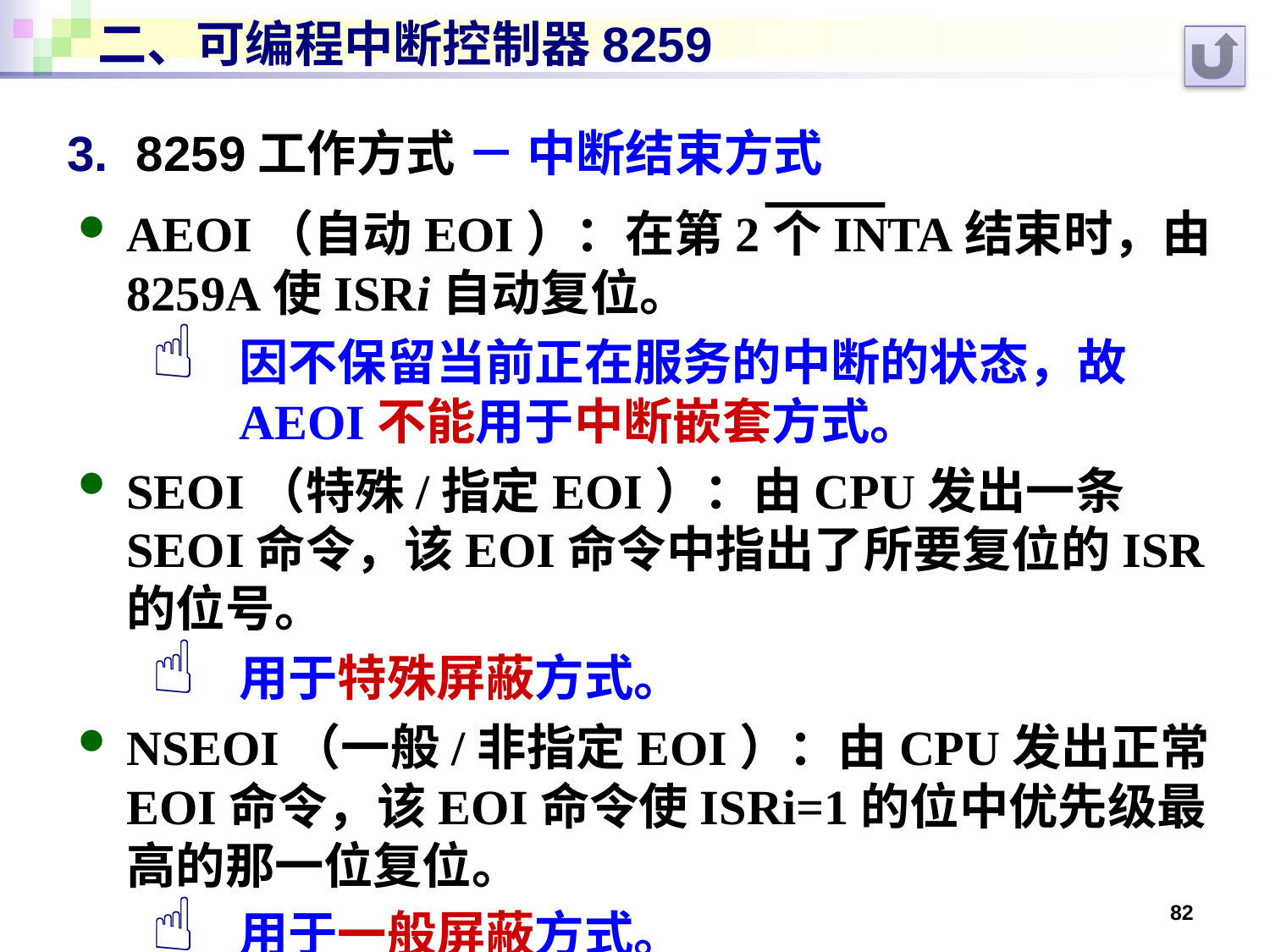

# 二、可编程中断控制器8259

3.  8259工作方式 － 中断结束方式
AEOI（自动EOI）：在第2个INTA结束时，由8259A使ISRi自动复位。
因不保留当前正在服务的中断的状态，故AEOI不能用于中断嵌套方式。
SEOI（特殊/指定EOI）：由CPU发出一条SEOI命令，该EOI命令中指出了所要复位的ISR的位号。
用于特殊屏蔽方式。
NSEOI（一般/非指定EOI）：由CPU发出正常EOI命令，该EOI命令使ISRi=1的位中优先级最高的那一位复位。
用于一般屏蔽方式。

82